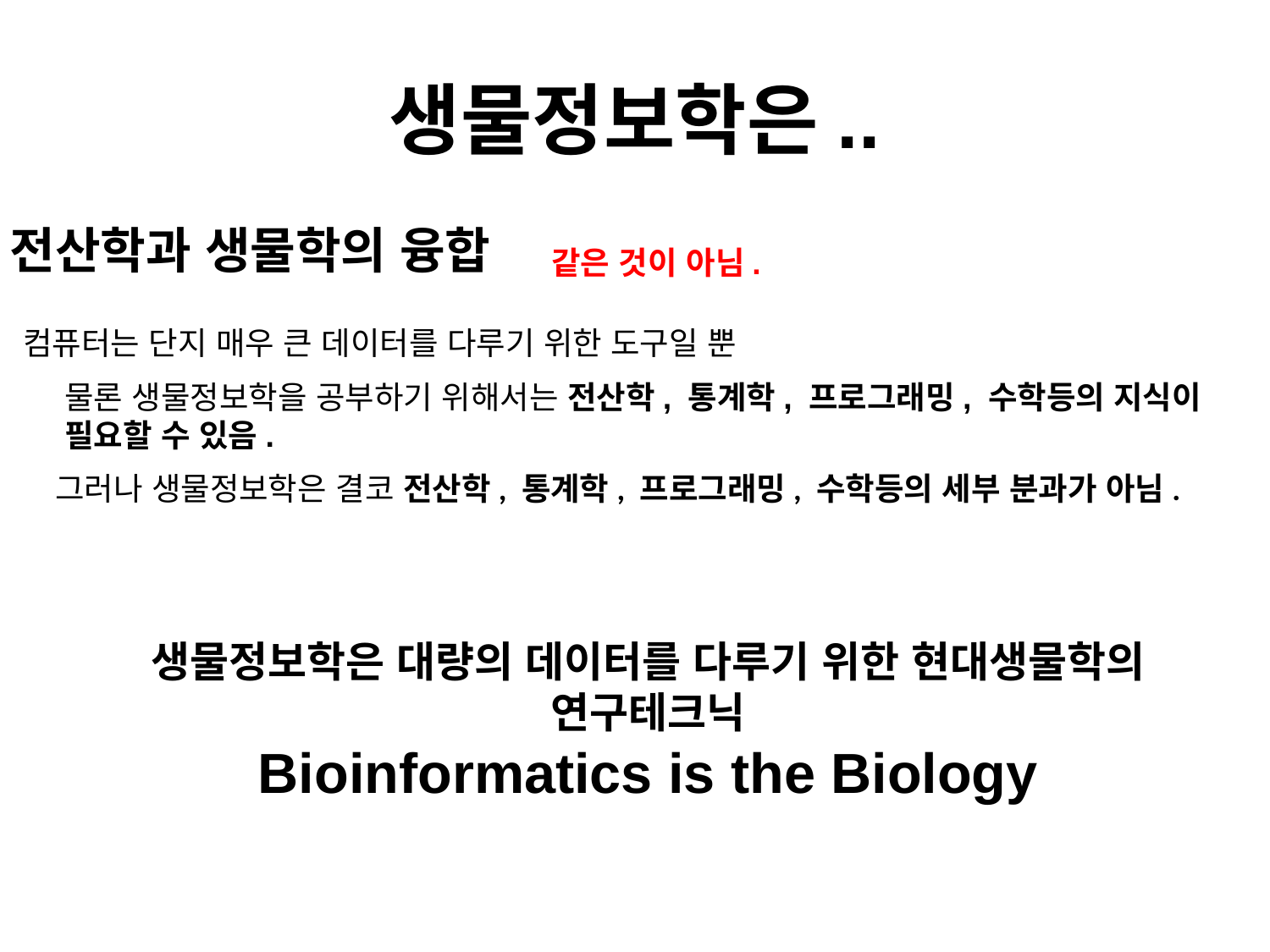

# 생물정보학은..
전산학과 생물학의 융합
같은 것이 아님.
컴퓨터는 단지 매우 큰 데이터를 다루기 위한 도구일 뿐
물론 생물정보학을 공부하기 위해서는 전산학, 통계학, 프로그래밍, 수학등의 지식이
필요할 수 있음.

그러나 생물정보학은 결코 전산학, 통계학, 프로그래밍, 수학등의 세부 분과가 아님.

생물정보학은 대량의 데이터를 다루기 위한 현대생물학의 연구테크닉
Bioinformatics is the Biology